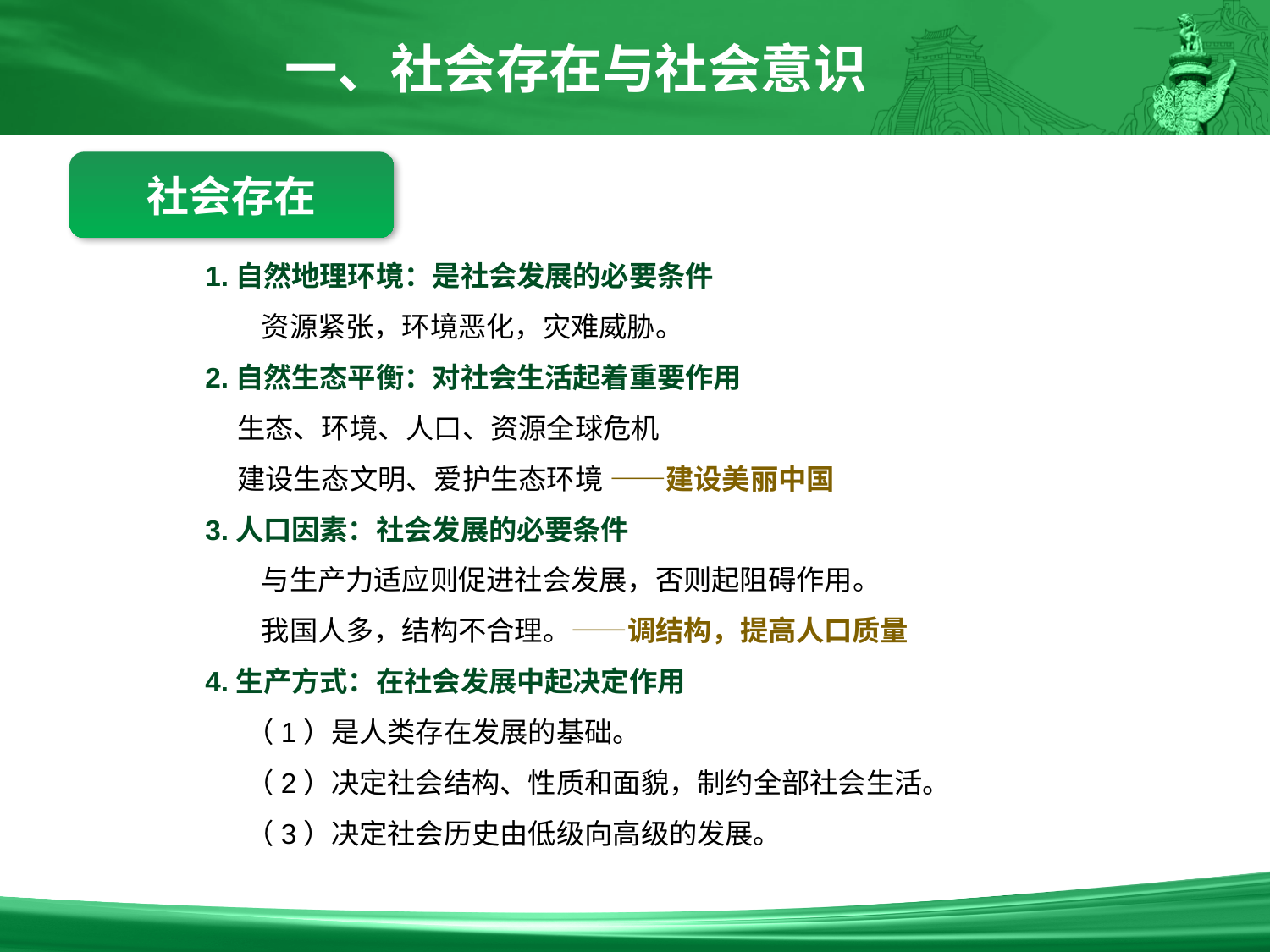

一、社会存在与社会意识
社会存在
1.自然地理环境：是社会发展的必要条件
　　资源紧张，环境恶化，灾难威胁。
2.自然生态平衡：对社会生活起着重要作用
    生态、环境、人口、资源全球危机
    建设生态文明、爱护生态环境 ——建设美丽中国
3.人口因素：社会发展的必要条件
　　与生产力适应则促进社会发展，否则起阻碍作用。
　　我国人多，结构不合理。——调结构，提高人口质量
4.生产方式：在社会发展中起决定作用
　  （1）是人类存在发展的基础。
　  （2）决定社会结构、性质和面貌，制约全部社会生活。
　  （3）决定社会历史由低级向高级的发展。